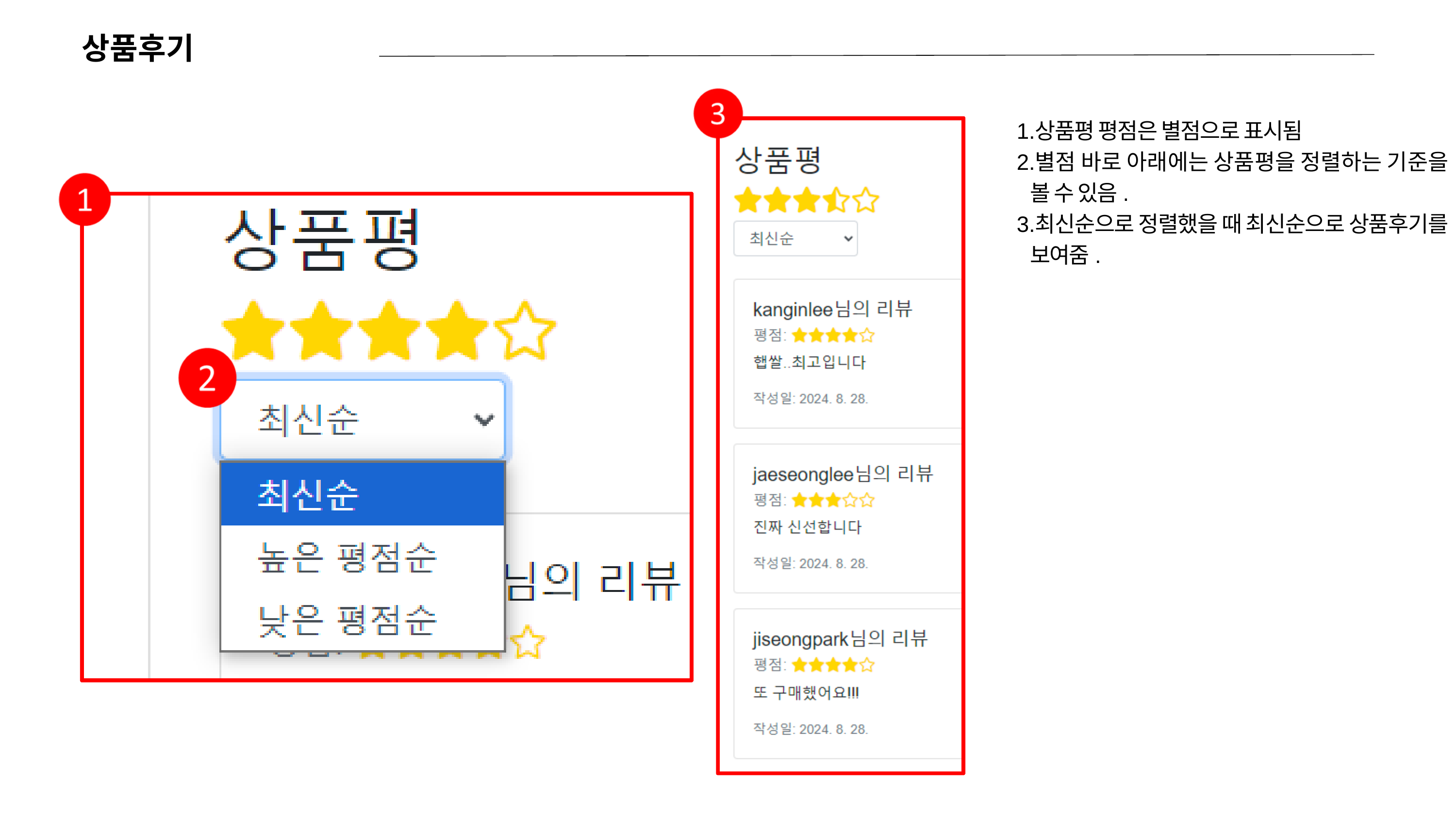

상품후기

상품평 평점은 별점으로 표시됨
별점 바로 아래에는 상품평을 정렬하는 기준을 볼 수 있음.
최신순으로 정렬했을 때 최신순으로 상품후기를 보여줌.